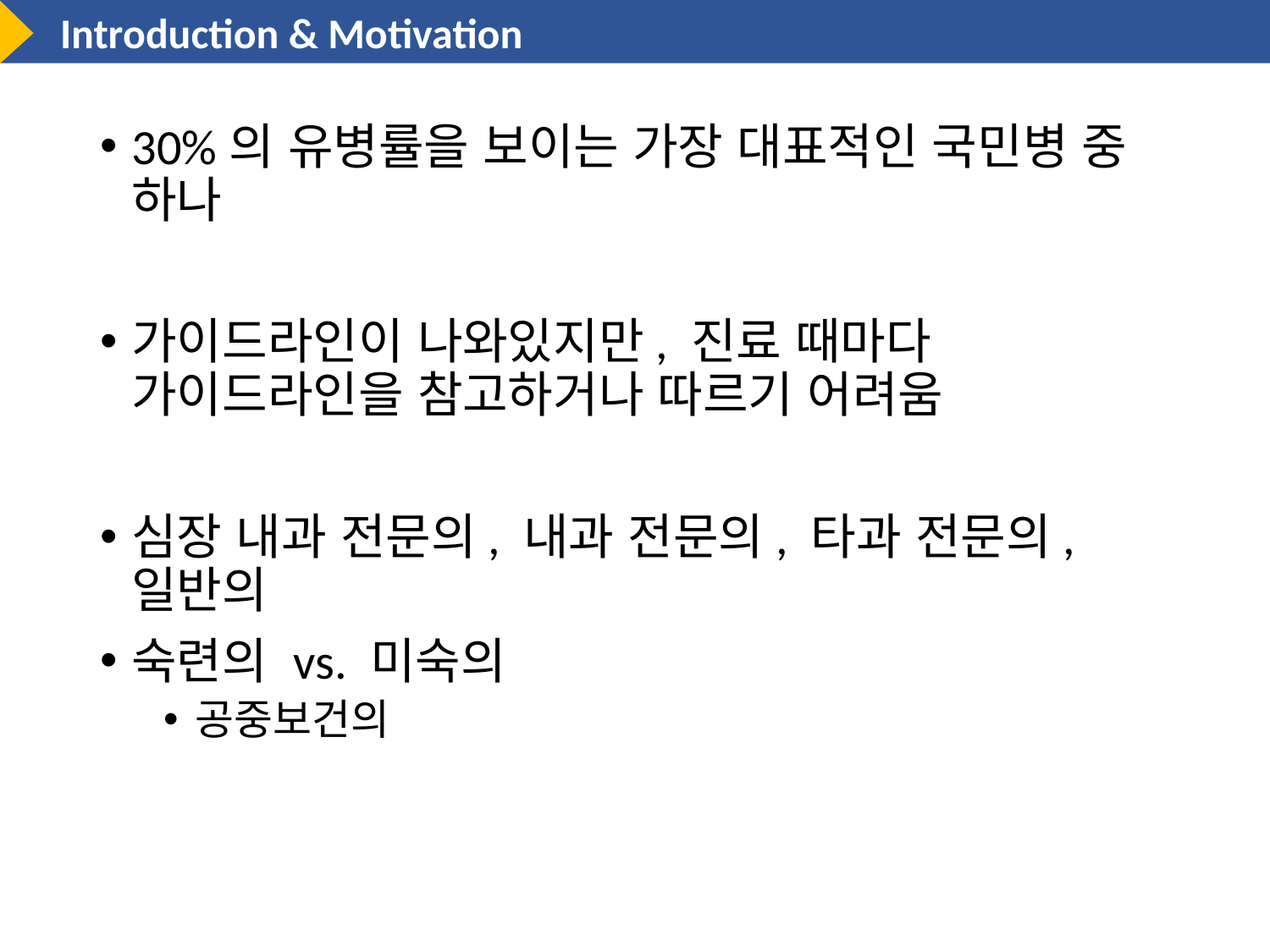

Introduction & Motivation

30%의 유병률을 보이는 가장 대표적인 국민병 중 하나

가이드라인이 나와있지만, 진료 때마다 가이드라인을 참고하거나 따르기 어려움

심장 내과 전문의, 내과 전문의, 타과 전문의, 일반의
숙련의 vs. 미숙의
공중보건의